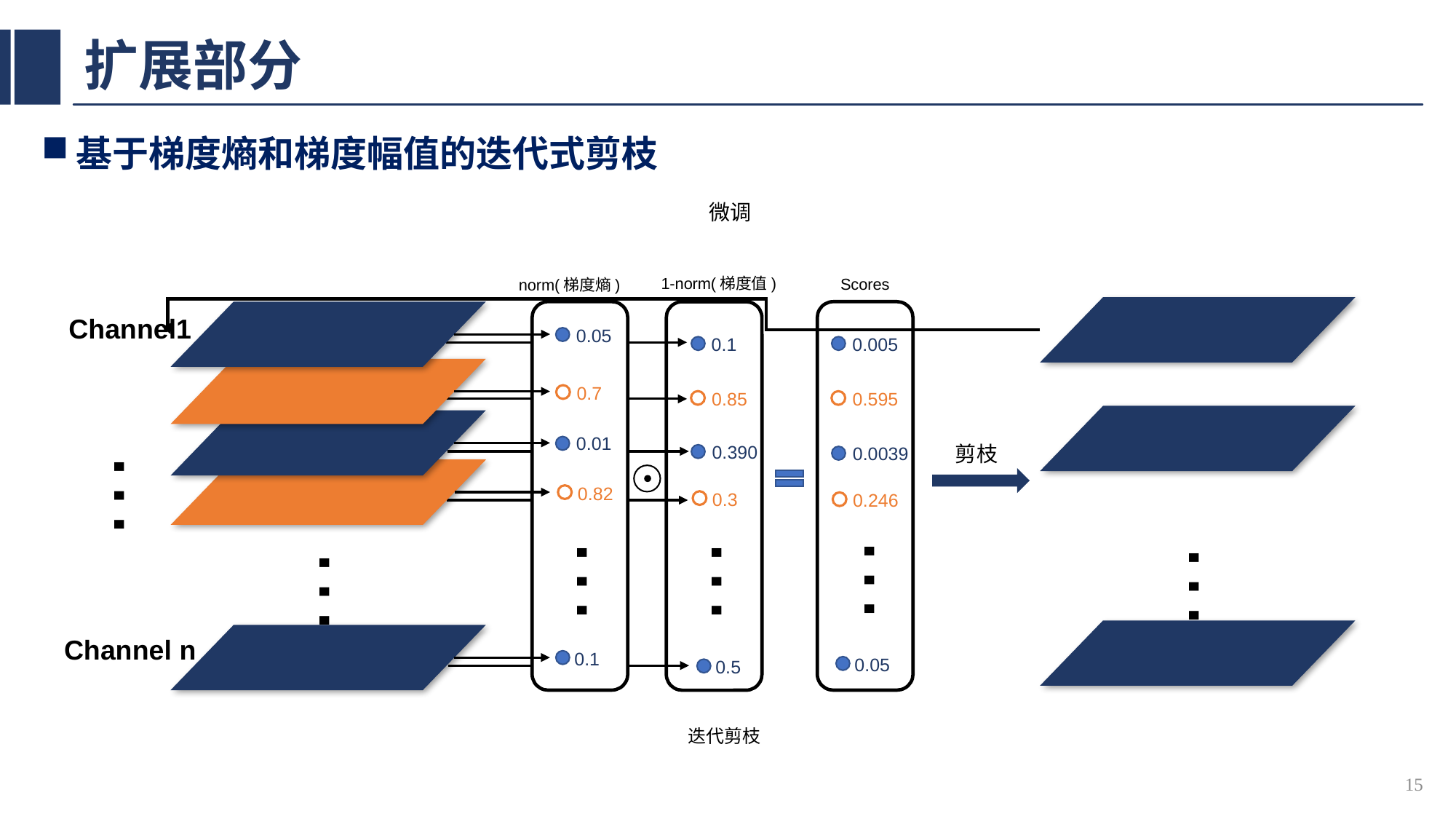

# 扩展部分
基于梯度熵和梯度幅值的迭代式剪枝
微调
1-norm(梯度值)
Scores
norm(梯度熵)

0.05
0.005

0.1

0.7
0.85
0.595

0.01
0.390
剪枝

0.0039

0.82
0.3
0.246

…
…
…
…
…

0.1
0.05
0.5

Channel1
…
Channel n
迭代剪枝
15